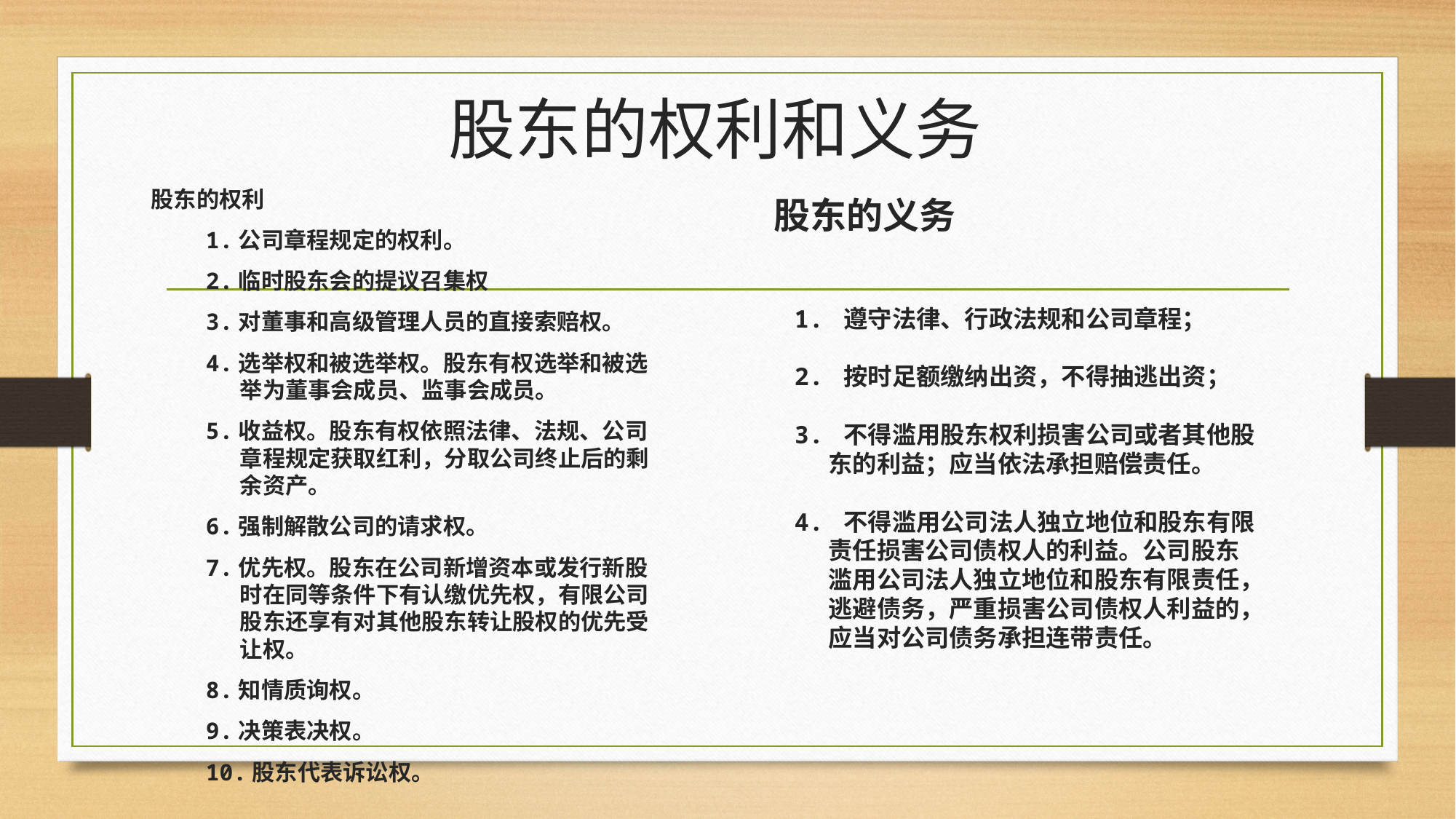

# 股东的权利和义务
股东的权利
1.公司章程规定的权利。
2.临时股东会的提议召集权
3.对董事和高级管理人员的直接索赔权。
4.选举权和被选举权。股东有权选举和被选举为董事会成员、监事会成员。
5.收益权。股东有权依照法律、法规、公司章程规定获取红利，分取公司终止后的剩余资产。
6.强制解散公司的请求权。
7.优先权。股东在公司新增资本或发行新股时在同等条件下有认缴优先权，有限公司股东还享有对其他股东转让股权的优先受让权。
8.知情质询权。
9.决策表决权。
10.股东代表诉讼权。
股东的义务

1. 遵守法律、行政法规和公司章程；

2. 按时足额缴纳出资，不得抽逃出资；

3. 不得滥用股东权利损害公司或者其他股东的利益；应当依法承担赔偿责任。

4. 不得滥用公司法人独立地位和股东有限责任损害公司债权人的利益。公司股东滥用公司法人独立地位和股东有限责任，逃避债务，严重损害公司债权人利益的，应当对公司债务承担连带责任。